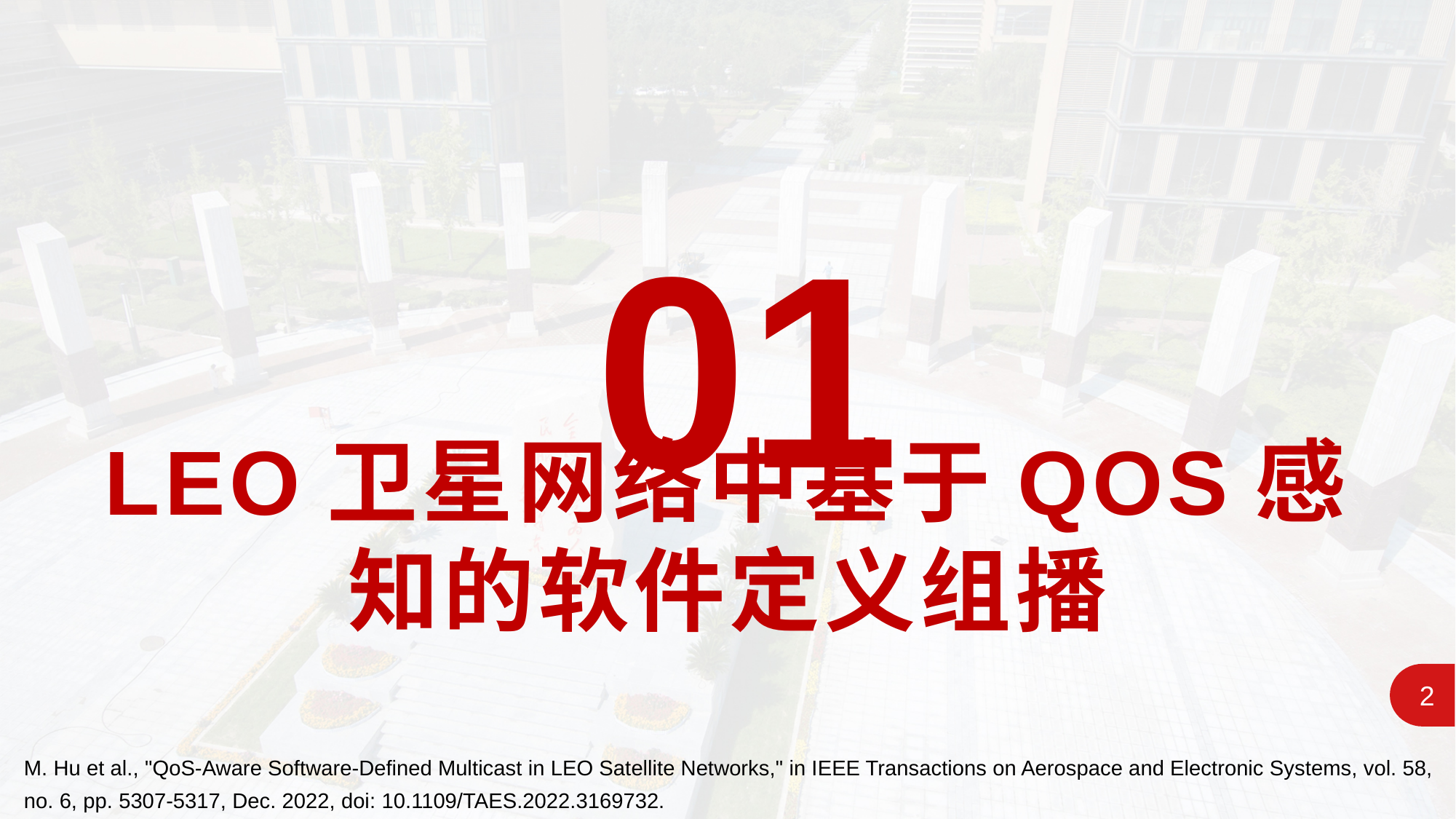

01
LEO卫星网络中基于QOS感知的软件定义组播

2
M. Hu et al., "QoS-Aware Software-Defined Multicast in LEO Satellite Networks," in IEEE Transactions on Aerospace and Electronic Systems, vol. 58,
no. 6, pp. 5307-5317, Dec. 2022, doi: 10.1109/TAES.2022.3169732.